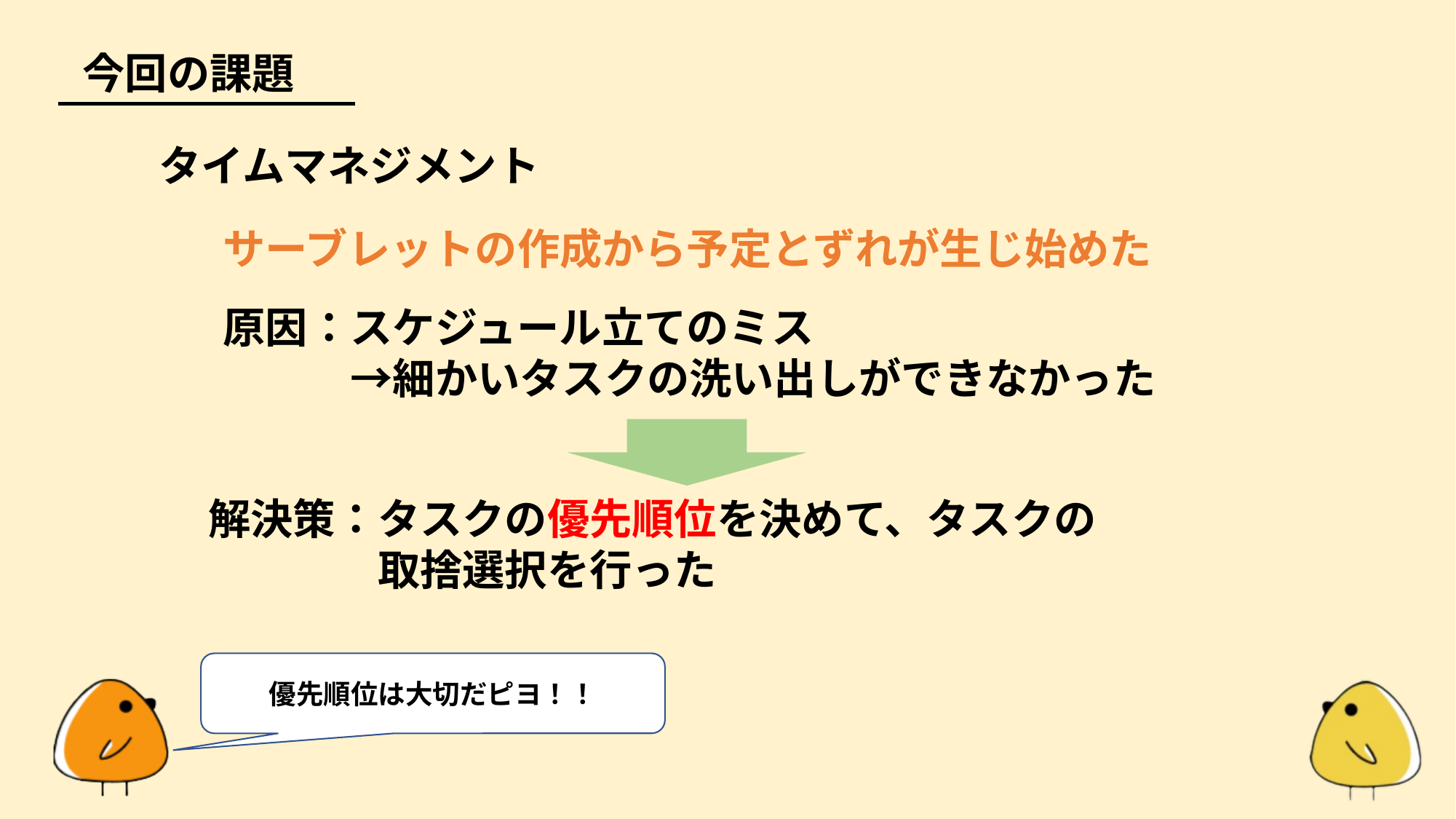

今回の課題
タイムマネジメント
サーブレットの作成から予定とずれが生じ始めた
原因：スケジュール立てのミス
　　　→細かいタスクの洗い出しができなかった

解決策：タスクの優先順位を決めて、タスクの
　　　　取捨選択を行った
優先順位は大切だピヨ！！